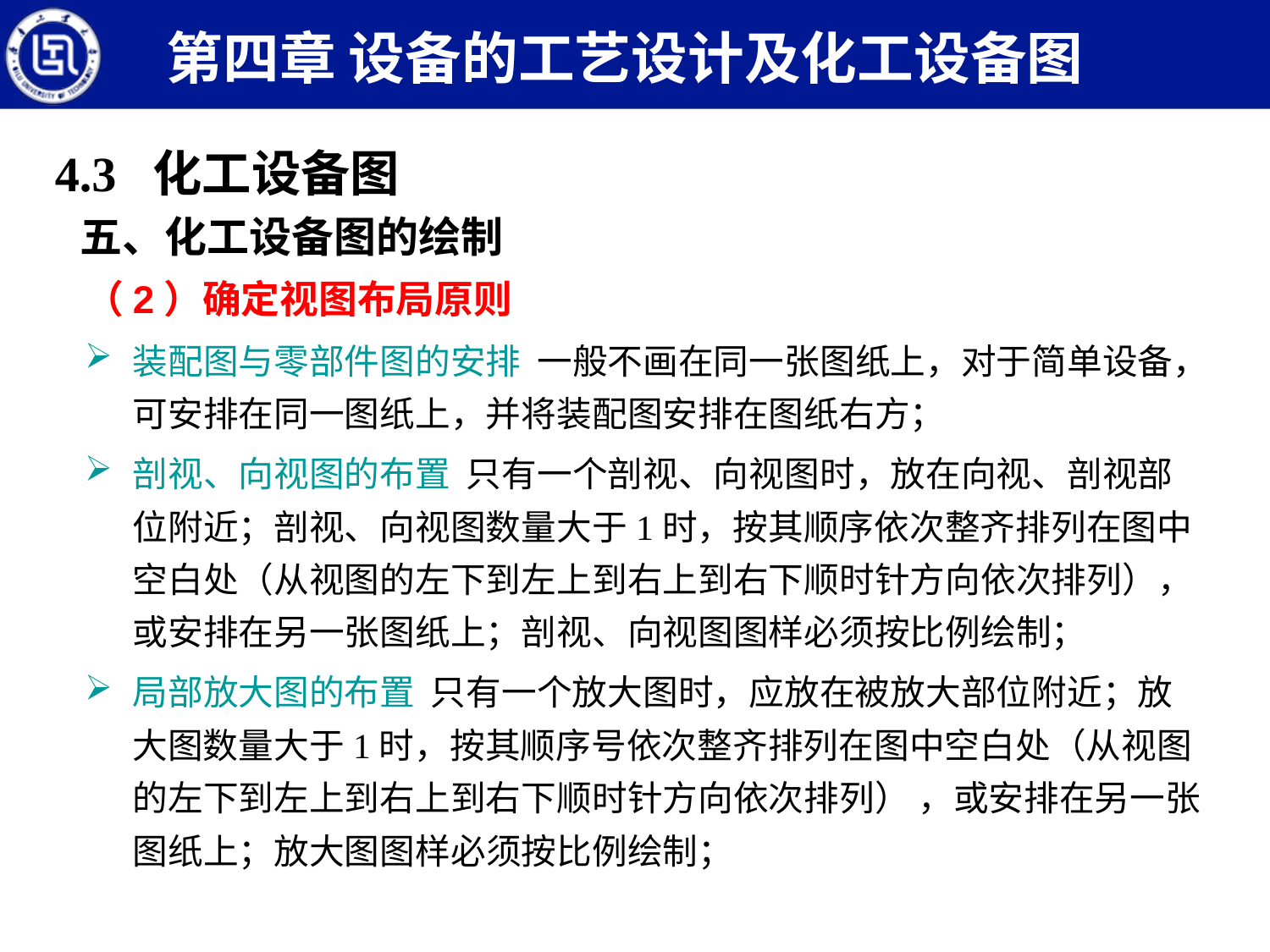

第四章 设备的工艺设计及化工设备图
4.3  化工设备图
五、化工设备图的绘制
（2）确定视图布局原则
装配图与零部件图的安排  一般不画在同一张图纸上，对于简单设备，可安排在同一图纸上，并将装配图安排在图纸右方；
剖视、向视图的布置  只有一个剖视、向视图时，放在向视、剖视部位附近；剖视、向视图数量大于1时，按其顺序依次整齐排列在图中空白处（从视图的左下到左上到右上到右下顺时针方向依次排列），或安排在另一张图纸上；剖视、向视图图样必须按比例绘制；
局部放大图的布置  只有一个放大图时，应放在被放大部位附近；放大图数量大于1时，按其顺序号依次整齐排列在图中空白处（从视图的左下到左上到右上到右下顺时针方向依次排列） ，或安排在另一张图纸上；放大图图样必须按比例绘制；